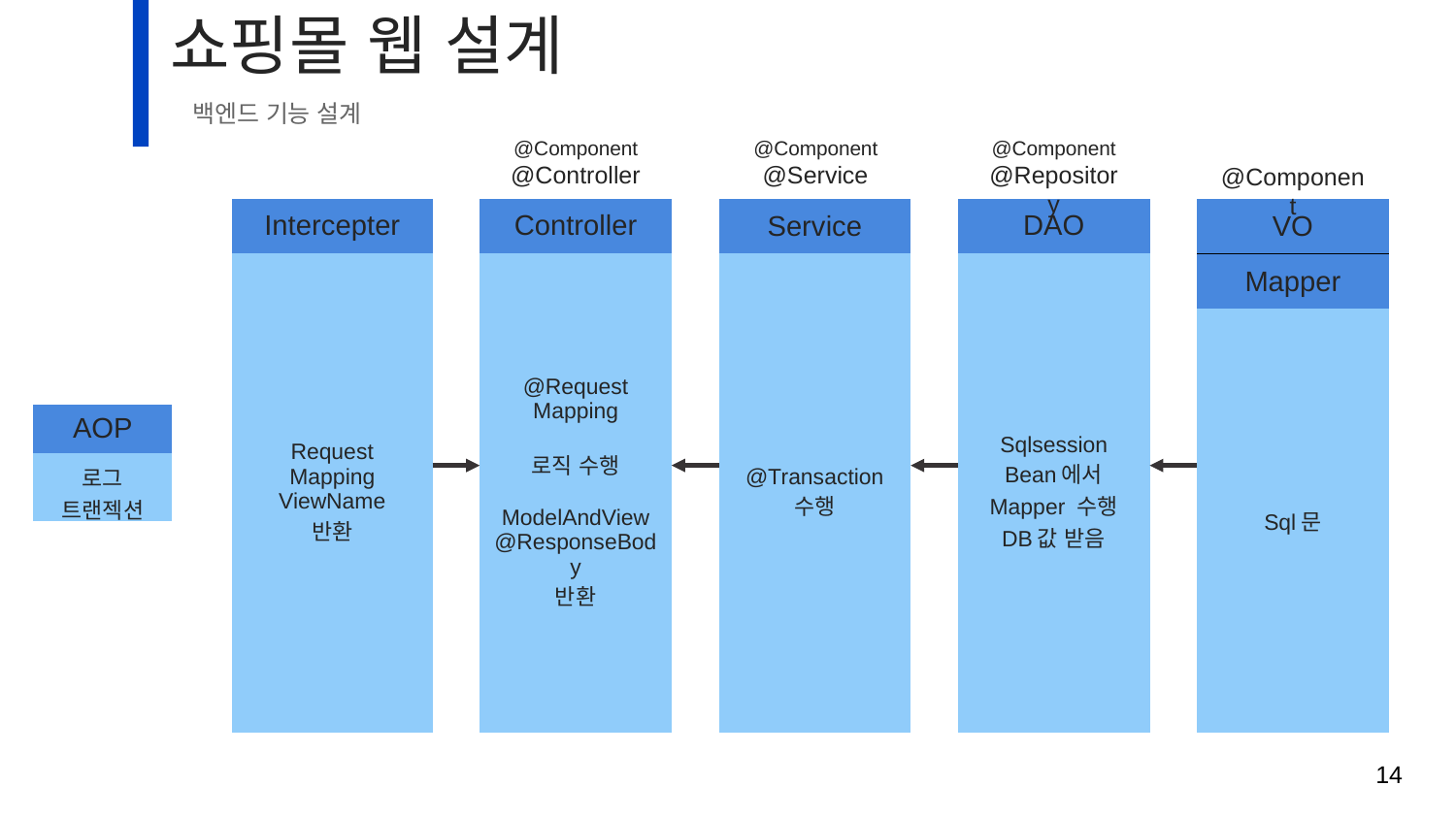

# 쇼핑몰 웹 설계
백엔드 기능 설계
@Component
@Service
@Component
@Repository
@Component
@Controller
@Component
| Service |
| --- |
| @Transaction 수행 |
| Controller |
| --- |
| @Request Mapping 로직 수행 ModelAndView @ResponseBody 반환 |
| VO |
| --- |
| Mapper |
| Sql문 |
| Intercepter |
| --- |
| Request Mapping ViewName 반환 |
| DAO |
| --- |
| Sqlsession Bean에서 Mapper 수행 DB값 받음 |
| AOP |
| --- |
| 로그 트랜젝션 |
14